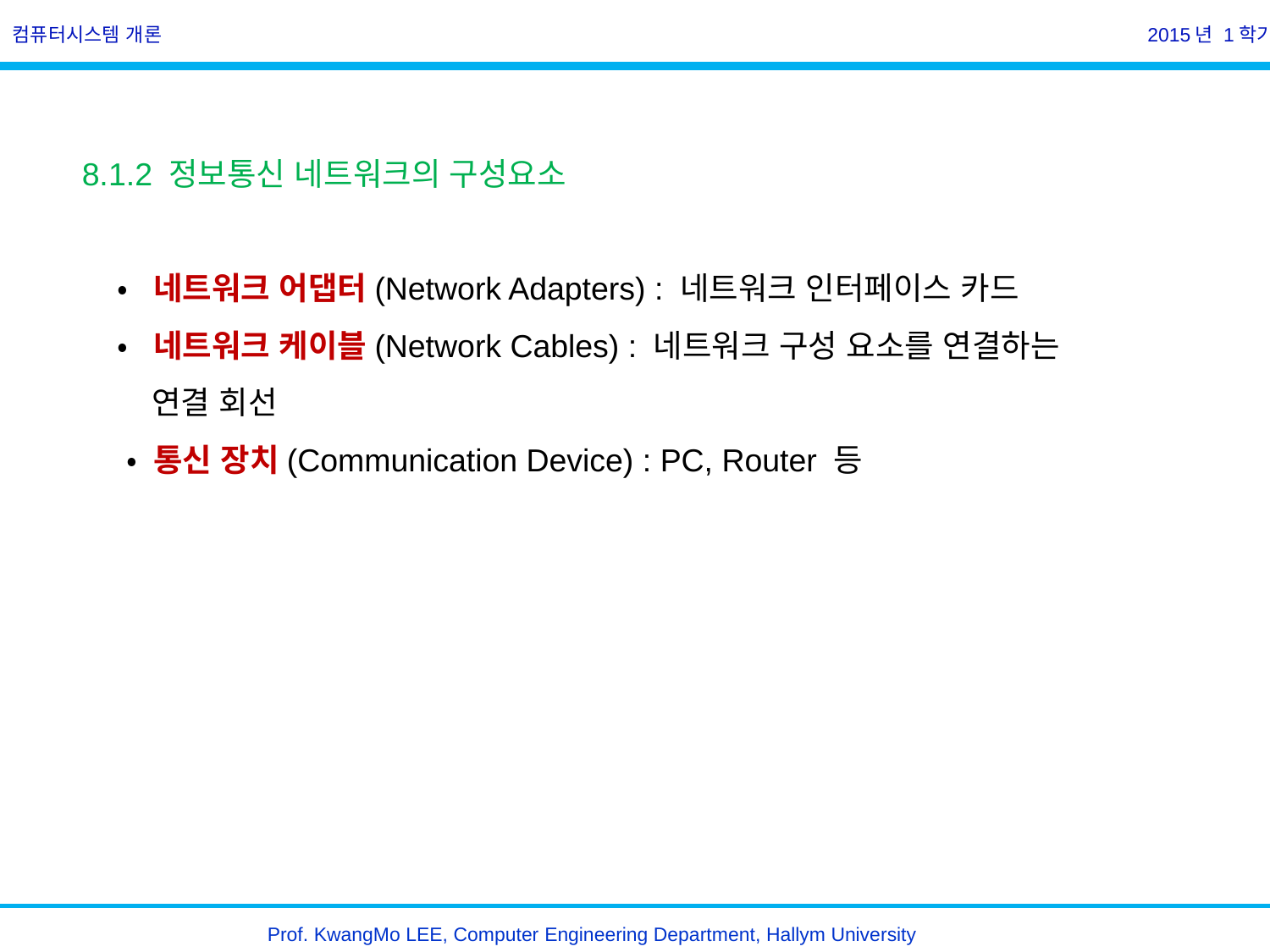

컴퓨터시스템 개론
2015년 1학기
8.1.2 정보통신 네트워크의 구성요소

    •  네트워크 어댑터(Network Adapters) : 네트워크 인터페이스 카드
    •  네트워크 케이블(Network Cables) : 네트워크 구성 요소를 연결하는
       연결 회선
     • 통신 장치(Communication Device) : PC, Router 등
Prof. KwangMo LEE, Computer Engineering Department, Hallym University